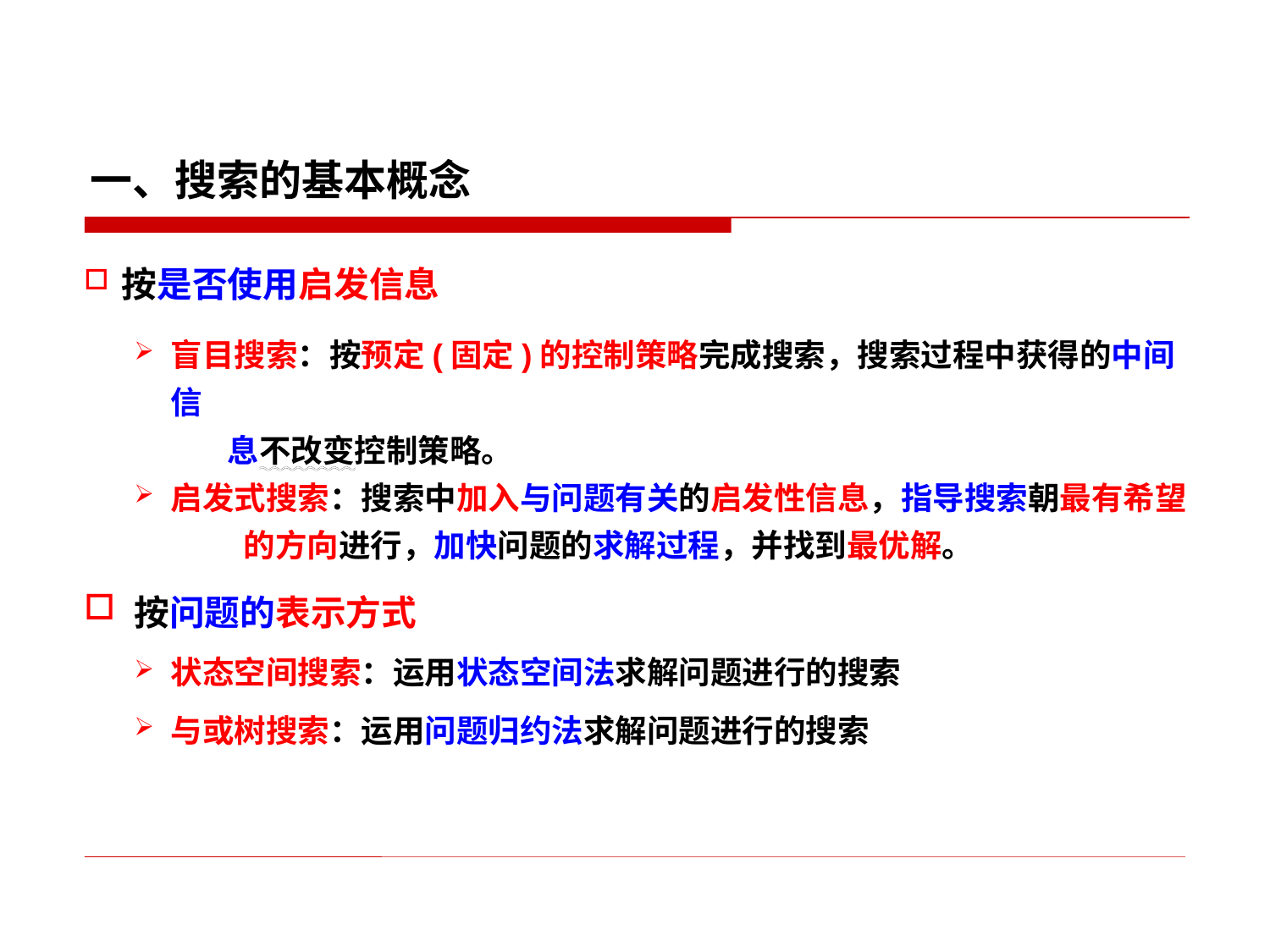

# 一、搜索的基本概念
按是否使用启发信息
盲目搜索：按预定(固定)的控制策略完成搜索，搜索过程中获得的中间信
             息不改变控制策略。
启发式搜索：搜索中加入与问题有关的启发性信息，指导搜索朝最有希望
               的方向进行，加快问题的求解过程，并找到最优解。
按问题的表示方式
状态空间搜索：运用状态空间法求解问题进行的搜索
与或树搜索：运用问题归约法求解问题进行的搜索